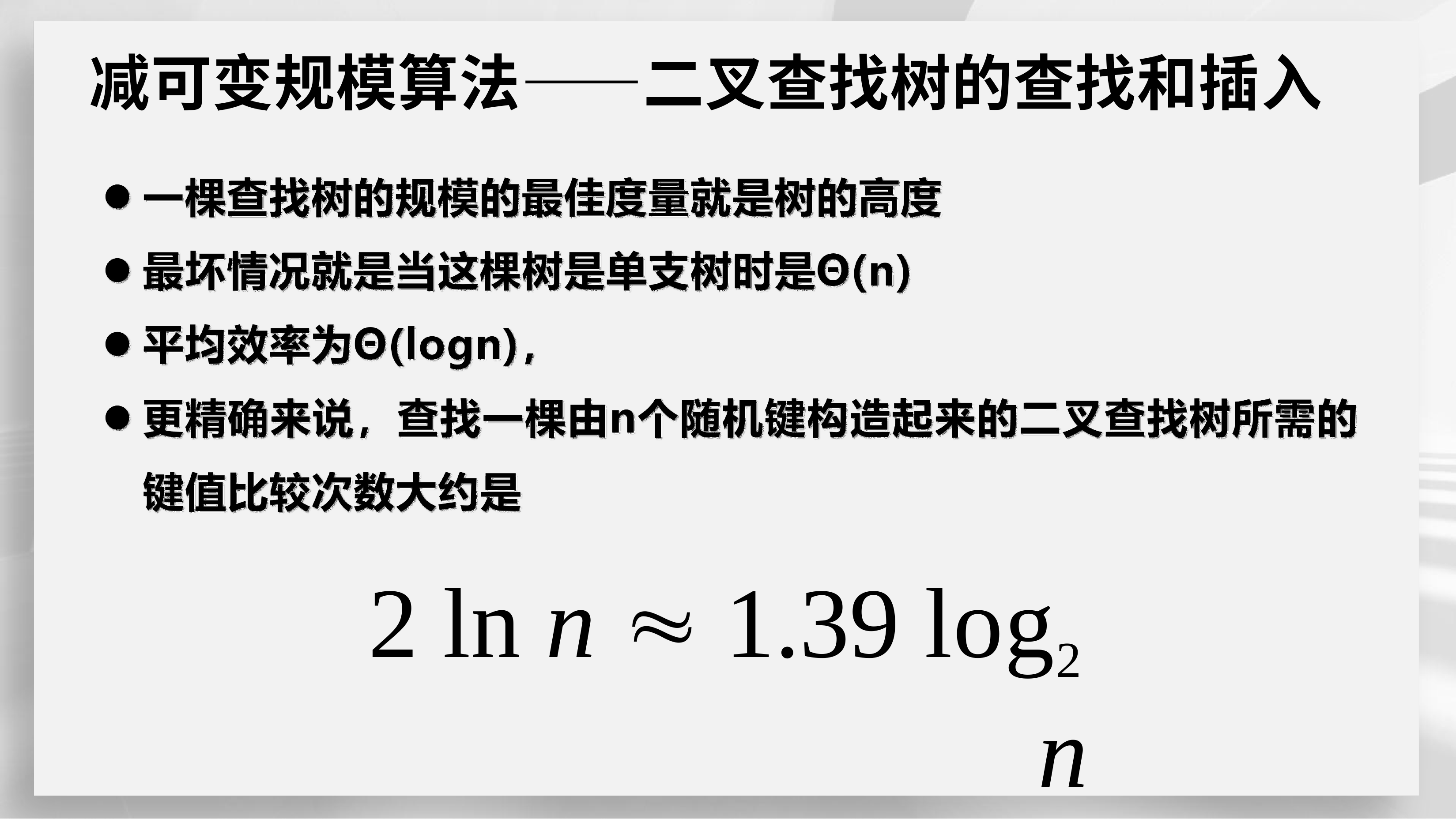

减可变规模算法——二叉查找树的查找和插入

2 ln n ≈ 1.39 log2	n